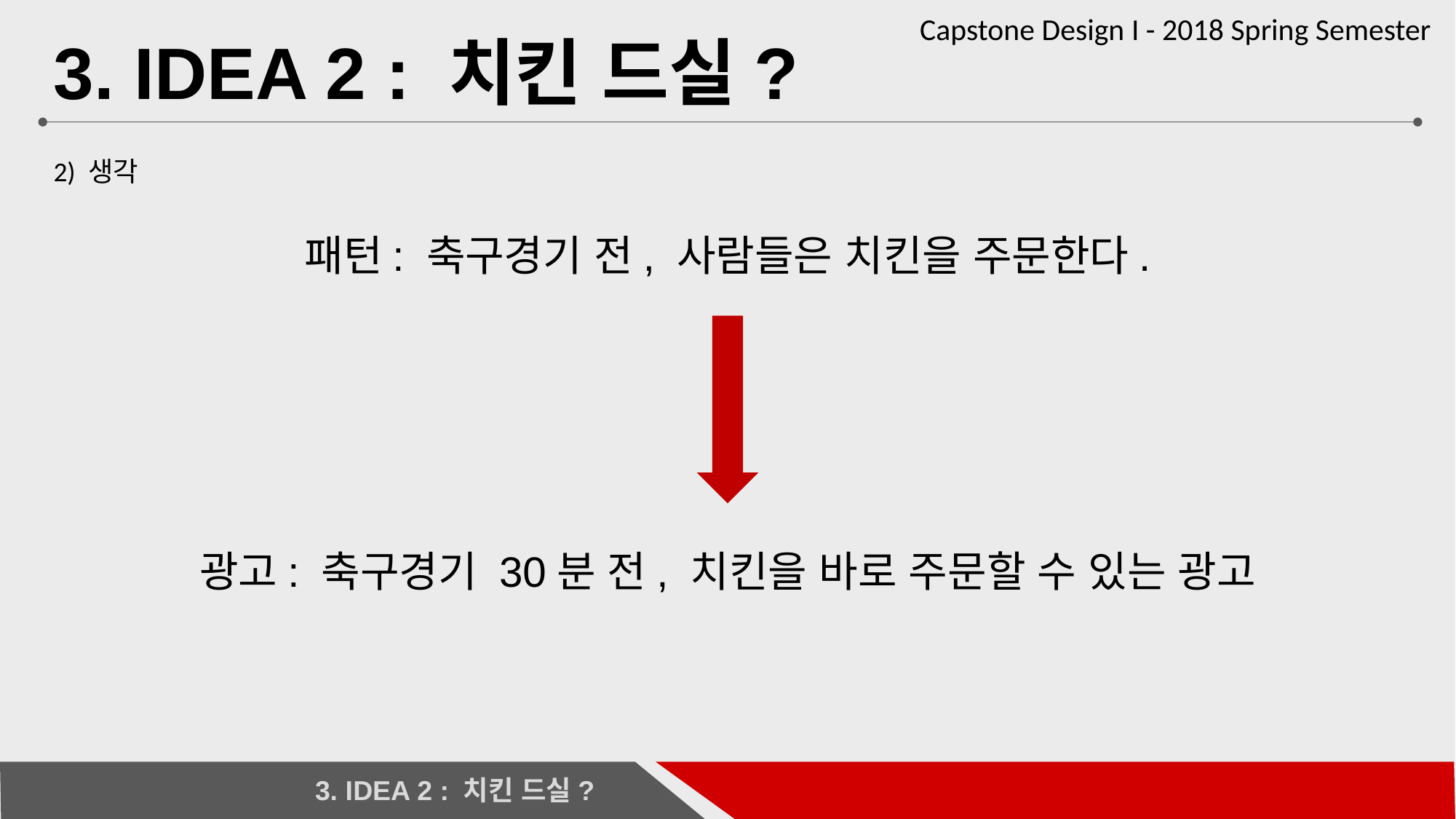

# 3. IDEA 2 : 치킨 드실?
2) 생각
패턴: 축구경기 전, 사람들은 치킨을 주문한다.

광고: 축구경기 30분 전, 치킨을 바로 주문할 수 있는 광고
3. IDEA 2 : 치킨 드실?